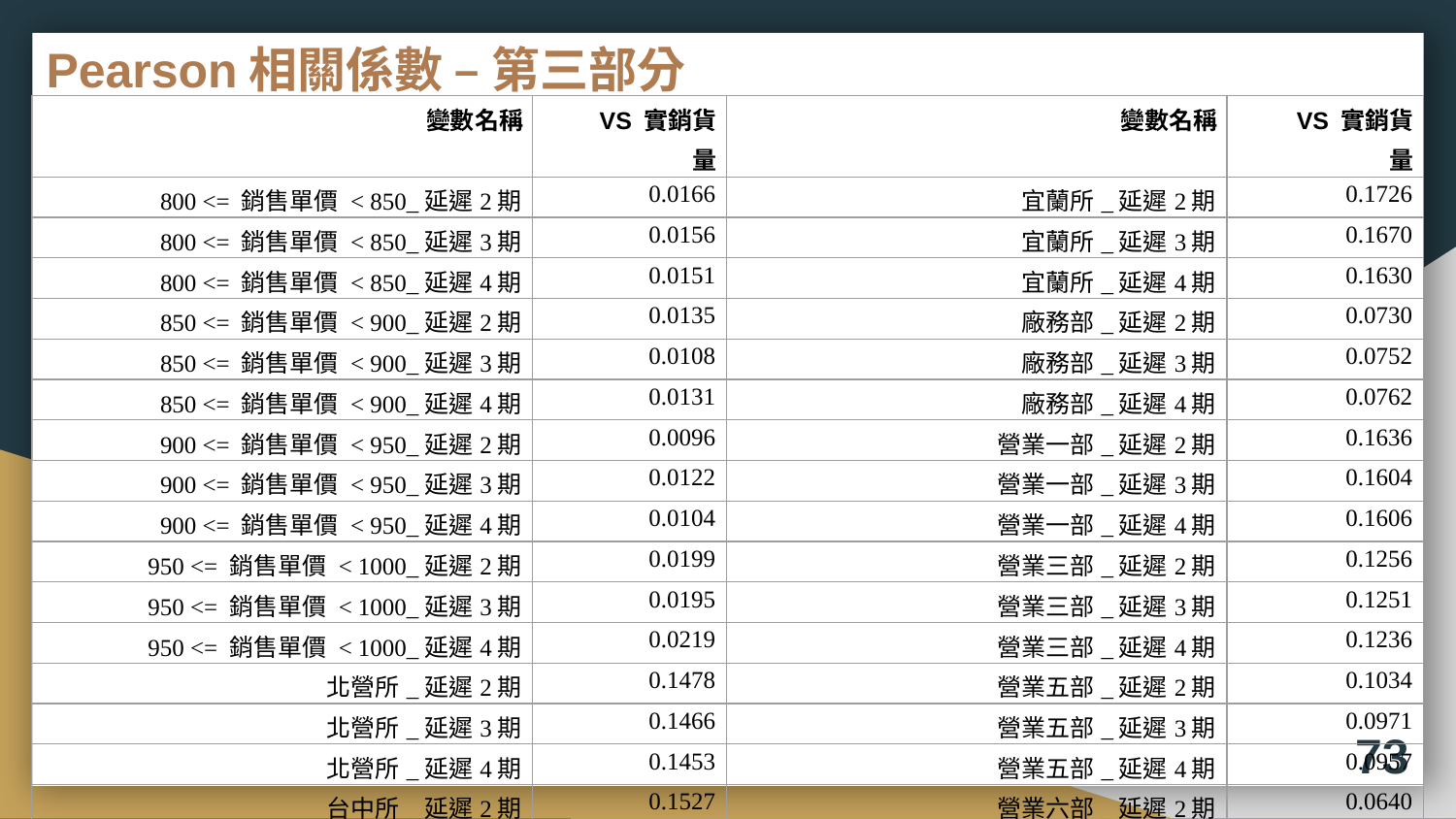

# Pearson相關係數 – 第三部分
| 變數名稱 | VS 實銷貨量 | 變數名稱 | VS 實銷貨量 |
| --- | --- | --- | --- |
| 800 <= 銷售單價 < 850\_延遲2期 | 0.0166 | 宜蘭所\_延遲2期 | 0.1726 |
| 800 <= 銷售單價 < 850\_延遲3期 | 0.0156 | 宜蘭所\_延遲3期 | 0.1670 |
| 800 <= 銷售單價 < 850\_延遲4期 | 0.0151 | 宜蘭所\_延遲4期 | 0.1630 |
| 850 <= 銷售單價 < 900\_延遲2期 | 0.0135 | 廠務部\_延遲2期 | 0.0730 |
| 850 <= 銷售單價 < 900\_延遲3期 | 0.0108 | 廠務部\_延遲3期 | 0.0752 |
| 850 <= 銷售單價 < 900\_延遲4期 | 0.0131 | 廠務部\_延遲4期 | 0.0762 |
| 900 <= 銷售單價 < 950\_延遲2期 | 0.0096 | 營業一部\_延遲2期 | 0.1636 |
| 900 <= 銷售單價 < 950\_延遲3期 | 0.0122 | 營業一部\_延遲3期 | 0.1604 |
| 900 <= 銷售單價 < 950\_延遲4期 | 0.0104 | 營業一部\_延遲4期 | 0.1606 |
| 950 <= 銷售單價 < 1000\_延遲2期 | 0.0199 | 營業三部\_延遲2期 | 0.1256 |
| 950 <= 銷售單價 < 1000\_延遲3期 | 0.0195 | 營業三部\_延遲3期 | 0.1251 |
| 950 <= 銷售單價 < 1000\_延遲4期 | 0.0219 | 營業三部\_延遲4期 | 0.1236 |
| 北營所\_延遲2期 | 0.1478 | 營業五部\_延遲2期 | 0.1034 |
| 北營所\_延遲3期 | 0.1466 | 營業五部\_延遲3期 | 0.0971 |
| 北營所\_延遲4期 | 0.1453 | 營業五部\_延遲4期 | 0.0957 |
| 台中所\_延遲2期 | 0.1527 | 營業六部\_延遲2期 | 0.0640 |
| 台中所\_延遲3期 | 0.1494 | 營業六部\_延遲3期 | 0.0658 |
| 台中所\_延遲4期 | 0.1479 | 營業六部\_延遲4期 | 0.0626 |
73